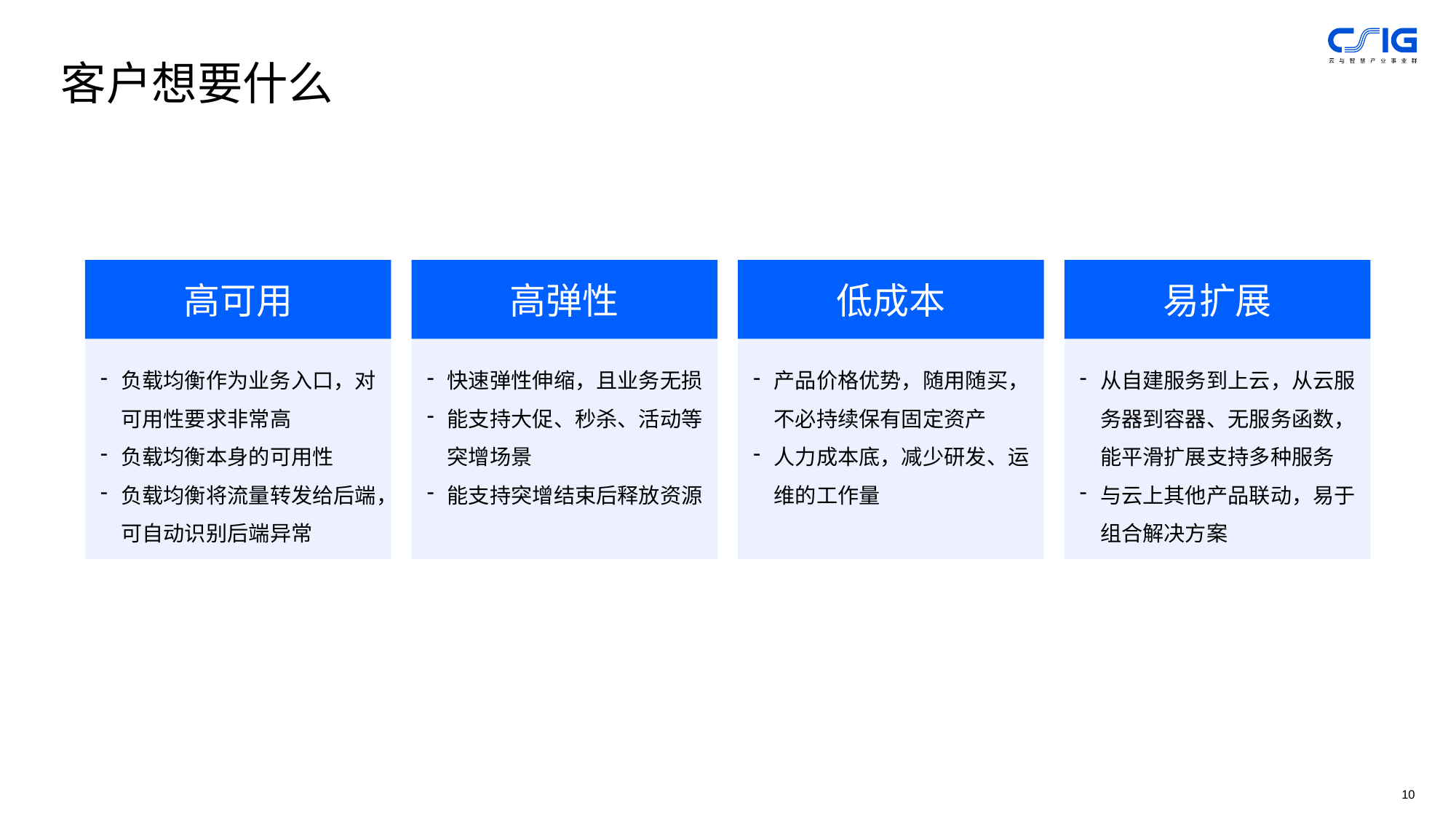

客户想要什么
高可用
高弹性
低成本
易扩展

负载均衡作为业务入口，对可用性要求非常高
负载均衡本身的可用性
负载均衡将流量转发给后端，可自动识别后端异常
快速弹性伸缩，且业务无损
能支持大促、秒杀、活动等突增场景
能支持突增结束后释放资源

产品价格优势，随用随买，不必持续保有固定资产
人力成本底，减少研发、运维的工作量

从自建服务到上云，从云服务器到容器、无服务函数，能平滑扩展支持多种服务
与云上其他产品联动，易于组合解决方案
10